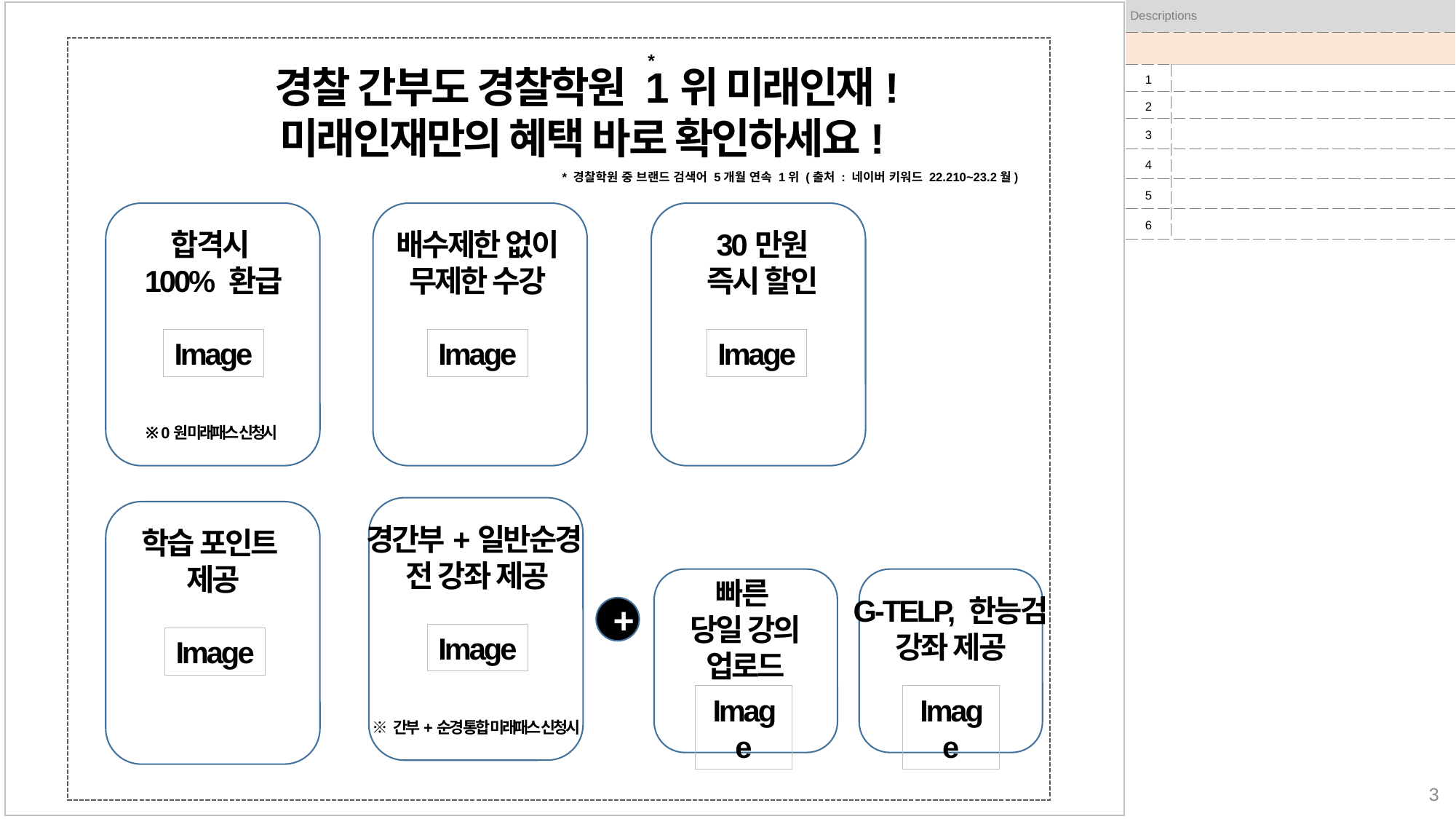

| Descriptions |  |
| --- | --- |
|  |  |
| 1 |  |
| 2 |  |
| 3 |  |
| 4 |  |
| 5 |  |
| 6 |  |

*
경찰 간부도 경찰학원 1위 미래인재!
미래인재만의 혜택 바로 확인하세요!
* 경찰학원 중 브랜드 검색어 5개월 연속 1위 (출처 : 네이버 키워드 22.210~23.2월)

합격시
100% 환급
배수제한 없이
무제한 수강
30만원
즉시 할인
Image
Image
Image
※ 0원 미래패스 신청시

경간부+일반순경
전 강좌 제공
학습 포인트
제공
빠른
당일 강의
업로드

G-TELP, 한능검
강좌 제공
+
Image
Image
Image
Image
※ 간부+순경 통합 미래패스 신청시
3